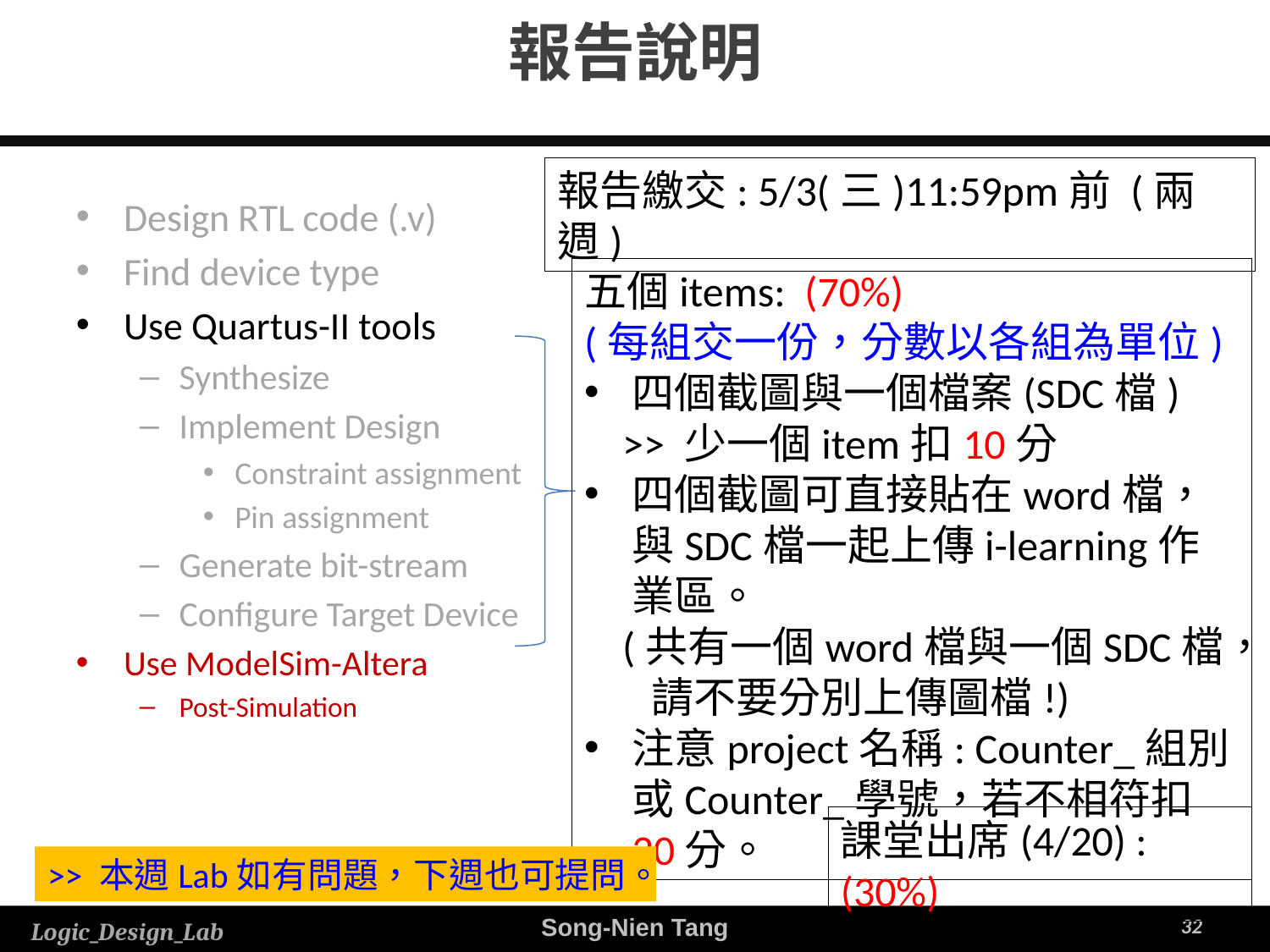

報告說明
報告繳交: 5/3(三)11:59pm前 (兩週)
Design RTL code (.v)
Find device type
Use Quartus-II tools
Synthesize
Implement Design
Constraint assignment
Pin assignment
Generate bit-stream
Configure Target Device
Use ModelSim-Altera
Post-Simulation
五個items:  (70%)
(每組交一份，分數以各組為單位)
四個截圖與一個檔案(SDC檔)
    >> 少一個item扣10分
四個截圖可直接貼在word檔，與SDC檔一起上傳i-learning作業區。
    (共有一個word檔與一個SDC檔，
      請不要分別上傳圖檔!)
注意project名稱: Counter_組別或Counter_學號，若不相符扣20分。

課堂出席(4/20) : (30%)
>> 本週Lab如有問題，下週也可提問。
32